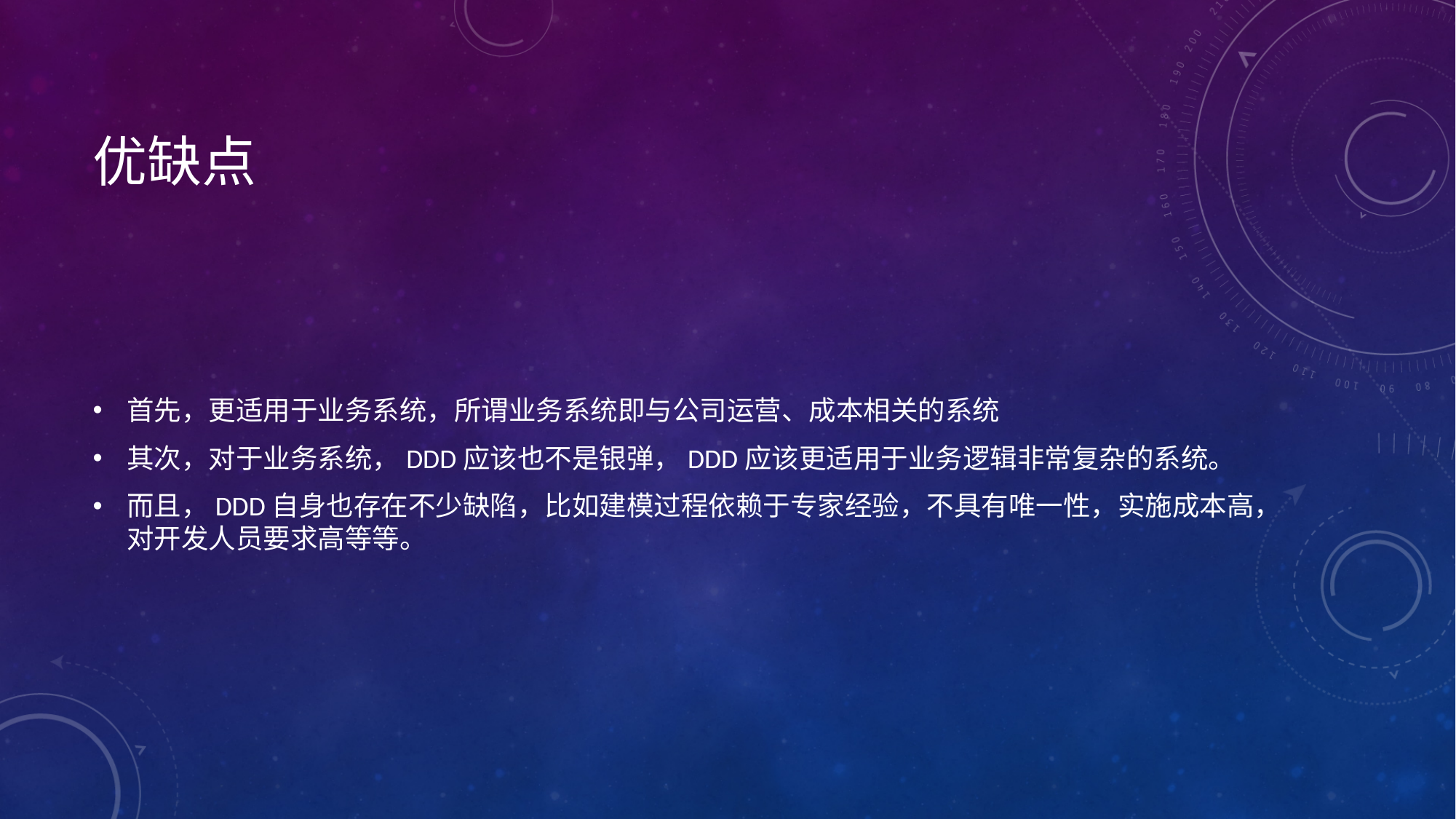

# 优缺点
首先，更适用于业务系统，所谓业务系统即与公司运营、成本相关的系统
其次，对于业务系统，DDD应该也不是银弹，DDD应该更适用于业务逻辑非常复杂的系统。
而且，DDD自身也存在不少缺陷，比如建模过程依赖于专家经验，不具有唯一性，实施成本高，对开发人员要求高等等。